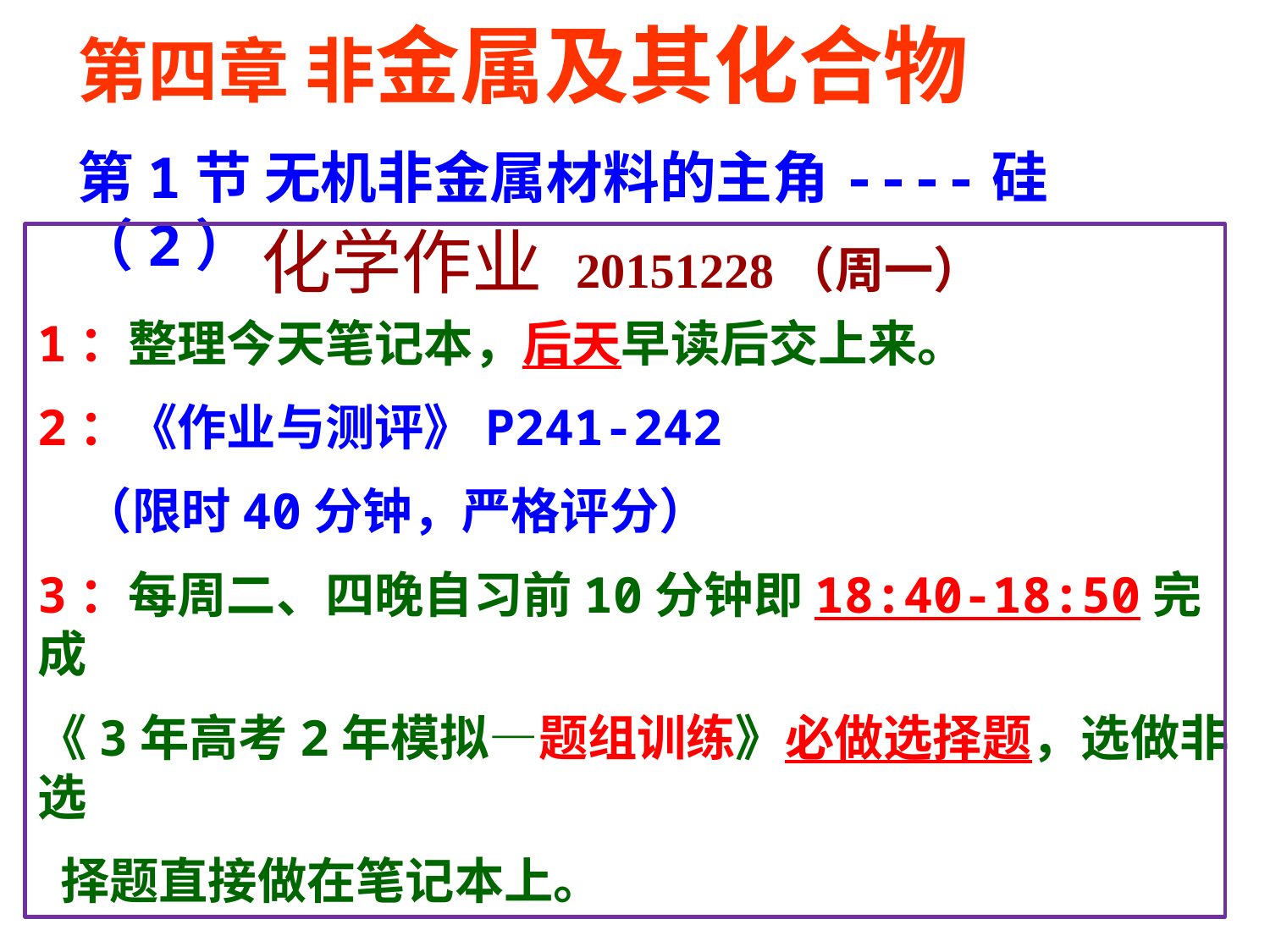

第四章 非金属及其化合物
第1节 无机非金属材料的主角----硅（2）
        化学作业 20151228（周一）
1：整理今天笔记本，后天早读后交上来。
2：《作业与测评》P241-242
   （限时40分钟，严格评分）
3：每周二、四晚自习前10分钟即18:40-18:50完成
《3年高考2年模拟—题组训练》必做选择题，选做非选
 择题直接做在笔记本上。